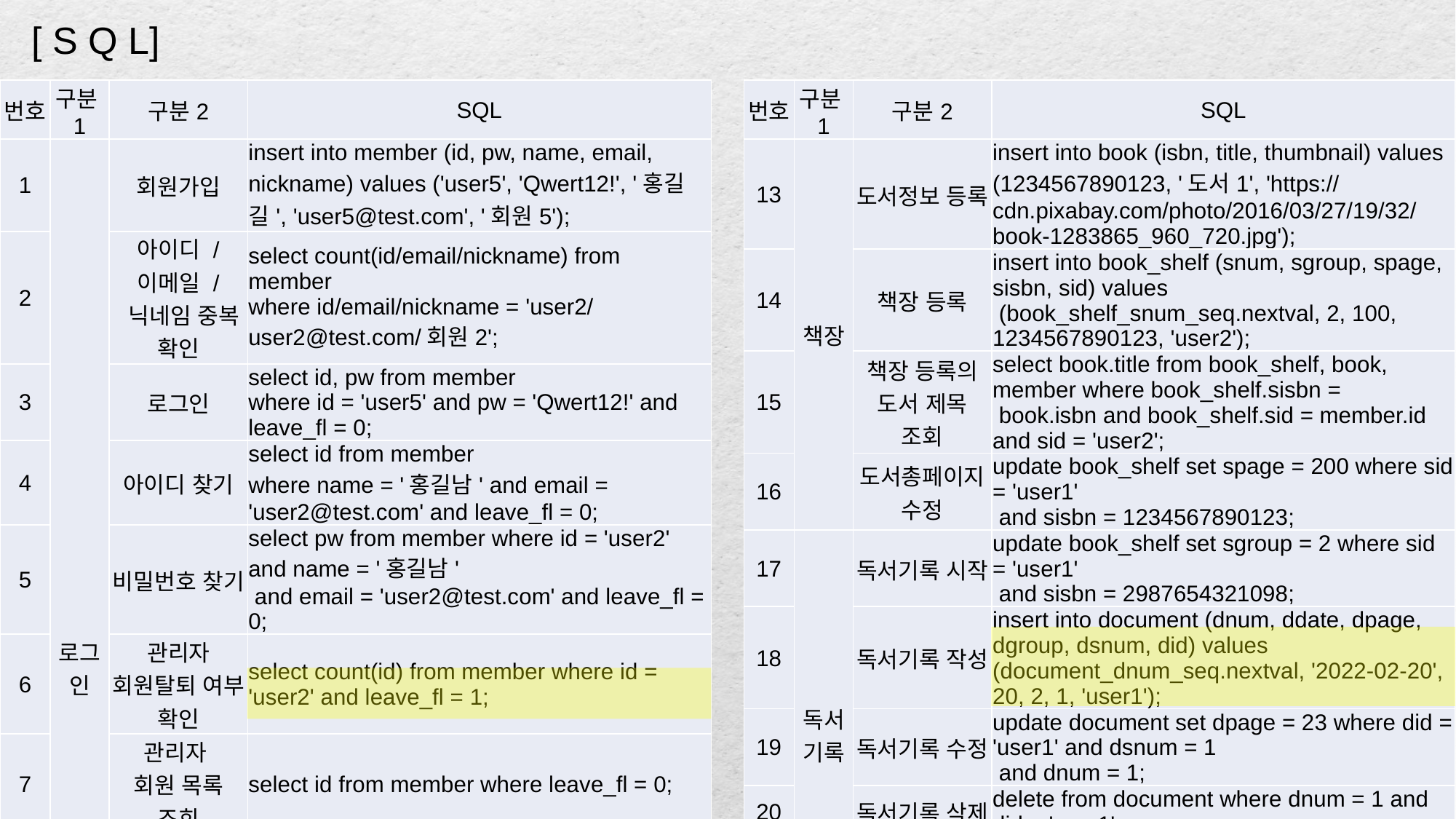

[ S Q L]
| 번호 | 구분1 | 구분2 | SQL |
| --- | --- | --- | --- |
| 1 | 로그인 | 회원가입 | insert into member (id, pw, name, email, nickname) values ('user5', 'Qwert12!', '홍길길', 'user5@test.com', '회원5'); |
| 2 |  | 아이디 / 이메일 / 닉네임 중복 확인 | select count(id/email/nickname) from member where id/email/nickname = 'user2/user2@test.com/회원2'; |
| 3 |  | 로그인 | select id, pw from member where id = 'user5' and pw = 'Qwert12!' and leave\_fl = 0; |
| 4 |  | 아이디 찾기 | select id from member where name = '홍길남' and email = 'user2@test.com' and leave\_fl = 0; |
| 5 |  | 비밀번호 찾기 | select pw from member where id = 'user2' and name = '홍길남' and email = 'user2@test.com' and leave\_fl = 0; |
| 6 |  | 관리자 회원탈퇴 여부 확인 | select count(id) from member where id = 'user2' and leave\_fl = 1; |
| 7 |  | 관리자 회원 목록 조회 | select id from member where leave\_fl = 0; |
| 8 |  | 회원정보 상세 검색 | select id, name, email, nickname from member where id = 'user2' and pw = 'Qwert12!' and leave\_fl = 0; |
| 9 |  | 회원정보 상세 수정 | update member set nickname = '회원2수정' where id = 'user2' and pw = 'Qwert12!' and leave\_fl = 0; |
| 10 |  | 회원정보 상세 수정 비밀번호 확인 | select count(pw) from member where id = 'user2' and pw = 'Qwert12!' and leave\_fl = 0; |
| 11 |  | 회원탈퇴 | update member set leave\_fl = 1, leave\_dt = systimestamp where id = 'user2' and pw = 'Qwert12!'; |
| 12 | 도서 | 도서검색 |  |
| 번호 | 구분1 | 구분2 | SQL |
| --- | --- | --- | --- |
| 13 | 책장 | 도서정보 등록 | insert into book (isbn, title, thumbnail) values (1234567890123, '도서1', 'https://cdn.pixabay.com/photo/2016/03/27/19/32/book-1283865\_960\_720.jpg'); |
| 14 |  | 책장 등록 | insert into book\_shelf (snum, sgroup, spage, sisbn, sid) values (book\_shelf\_snum\_seq.nextval, 2, 100, 1234567890123, 'user2'); |
| 15 |  | 책장 등록의 도서 제목 조회 | select book.title from book\_shelf, book, member where book\_shelf.sisbn = book.isbn and book\_shelf.sid = member.id and sid = 'user2'; |
| 16 |  | 도서총페이지수정 | update book\_shelf set spage = 200 where sid = 'user1' and sisbn = 1234567890123; |
| 17 | 독서기록 | 독서기록 시작 | update book\_shelf set sgroup = 2 where sid = 'user1' and sisbn = 2987654321098; |
| 18 |  | 독서기록 작성 | insert into document (dnum, ddate, dpage, dgroup, dsnum, did) values (document\_dnum\_seq.nextval, '2022-02-20', 20, 2, 1, 'user1'); |
| 19 |  | 독서기록 수정 | update document set dpage = 23 where did = 'user1' and dsnum = 1 and dnum = 1; |
| 20 |  | 독서기록 삭제 | delete from document where dnum = 1 and did = 'user1'; |
| 21 |  | 독서기록 전체조회 | select row\_number() over (order by ddate) as num, ddate, dpage from document where dsnum = 1 and did = 'user1' order by ddate ; |
| 22 | 달력 | 기간 및 이미지 조회 | select document.ddate, document.dgroup, book.thumbnail from document, book\_shelf, book where document.dsnum = book\_shelf.snum and book\_shelf.sisbn = book.isbn and document.dgroup = 2 and document.did = 'user1'; |
| 23 | 리뷰 | 도서 리뷰 등록 | insert into review (rnum, rcontent, rstar, risbn, rid) values (review\_rnum\_ seq.nextval, '리뷰1 ', 2, 1234567890123, 'user2'); |
| 24 |  | 도서 리뷰 수정 | update review set rcontent = '리뷰1수정', rudate = systimestamp where rnum = 3 and rid = 'user2'; |